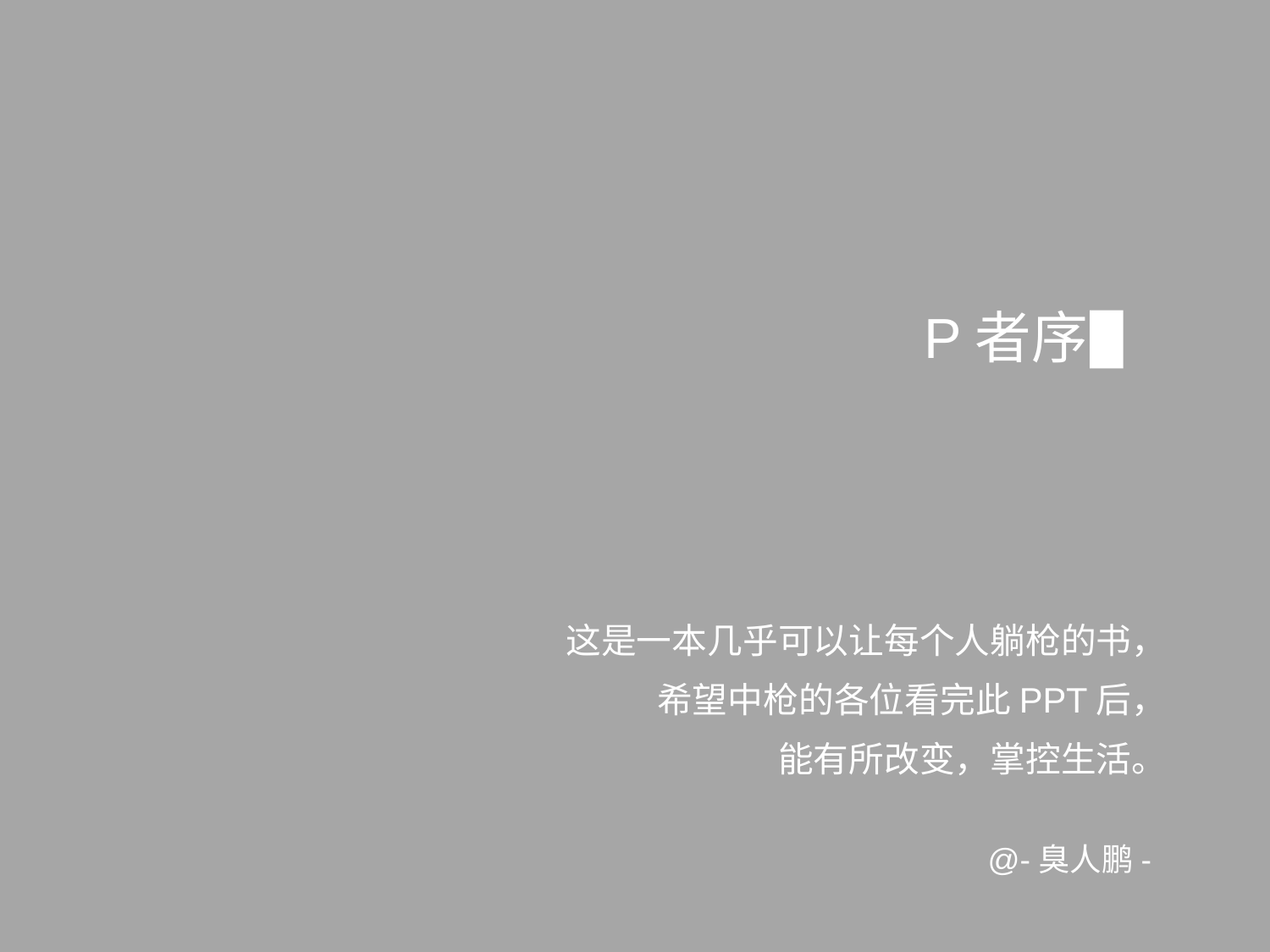

P者序

这是一本几乎可以让每个人躺枪的书，
希望中枪的各位看完此PPT后，
能有所改变，掌控生活。
@-臭人鹏-